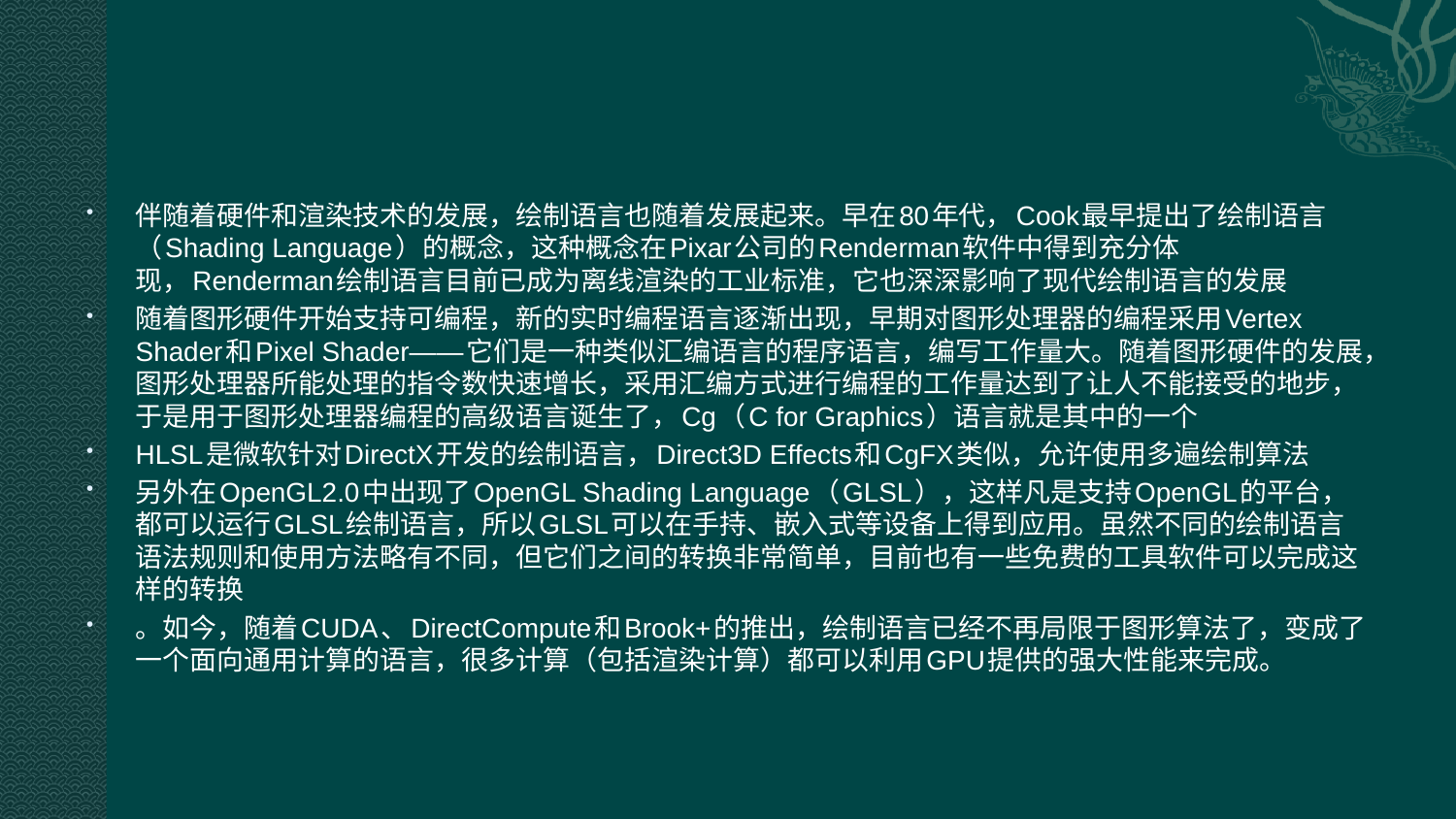

#
伴随着硬件和渲染技术的发展，绘制语言也随着发展起来。早在80年代，Cook最早提出了绘制语言（Shading Language）的概念，这种概念在Pixar公司的Renderman软件中得到充分体现，Renderman绘制语言目前已成为离线渲染的工业标准，它也深深影响了现代绘制语言的发展
随着图形硬件开始支持可编程，新的实时编程语言逐渐出现，早期对图形处理器的编程采用Vertex Shader和Pixel Shader——它们是一种类似汇编语言的程序语言，编写工作量大。随着图形硬件的发展，图形处理器所能处理的指令数快速增长，采用汇编方式进行编程的工作量达到了让人不能接受的地步，于是用于图形处理器编程的高级语言诞生了，Cg（C for Graphics）语言就是其中的一个
HLSL是微软针对DirectX开发的绘制语言，Direct3D Effects和CgFX类似，允许使用多遍绘制算法
另外在OpenGL2.0中出现了OpenGL Shading Language（GLSL），这样凡是支持OpenGL的平台，都可以运行GLSL绘制语言，所以GLSL可以在手持、嵌入式等设备上得到应用。虽然不同的绘制语言语法规则和使用方法略有不同，但它们之间的转换非常简单，目前也有一些免费的工具软件可以完成这样的转换
。如今，随着CUDA、DirectCompute和Brook+的推出，绘制语言已经不再局限于图形算法了，变成了一个面向通用计算的语言，很多计算（包括渲染计算）都可以利用GPU提供的强大性能来完成。